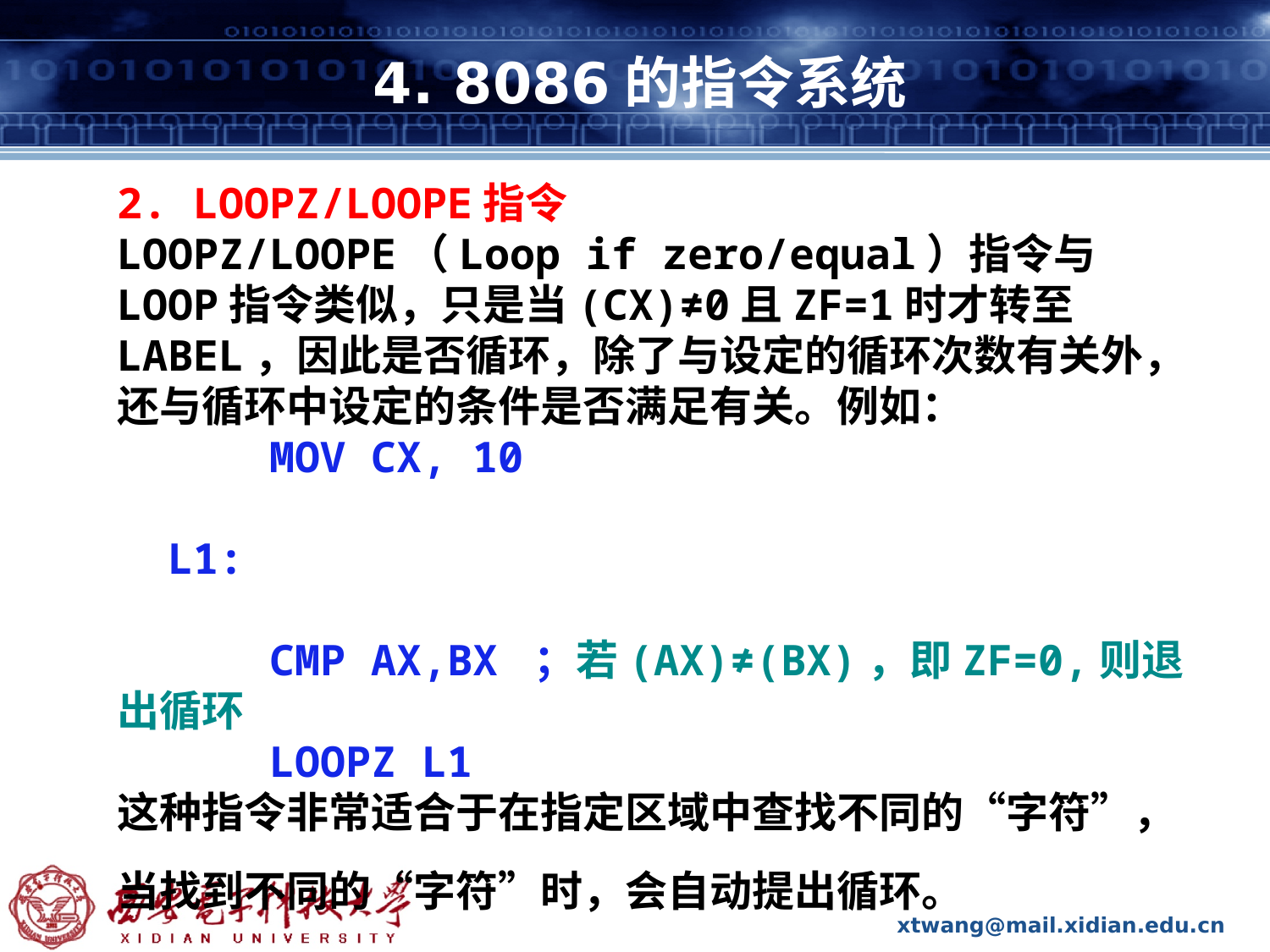

# 4. 8086的指令系统
2. LOOPZ/LOOPE指令
LOOPZ/LOOPE（Loop if zero/equal）指令与LOOP指令类似，只是当(CX)≠0且ZF=1时才转至LABEL，因此是否循环，除了与设定的循环次数有关外，还与循环中设定的条件是否满足有关。例如：
      MOV CX, 10

  L1:

      CMP AX,BX ；若(AX)≠(BX)，即ZF=0,则退出循环
      LOOPZ L1
这种指令非常适合于在指定区域中查找不同的“字符”，当找到不同的“字符”时，会自动提出循环。